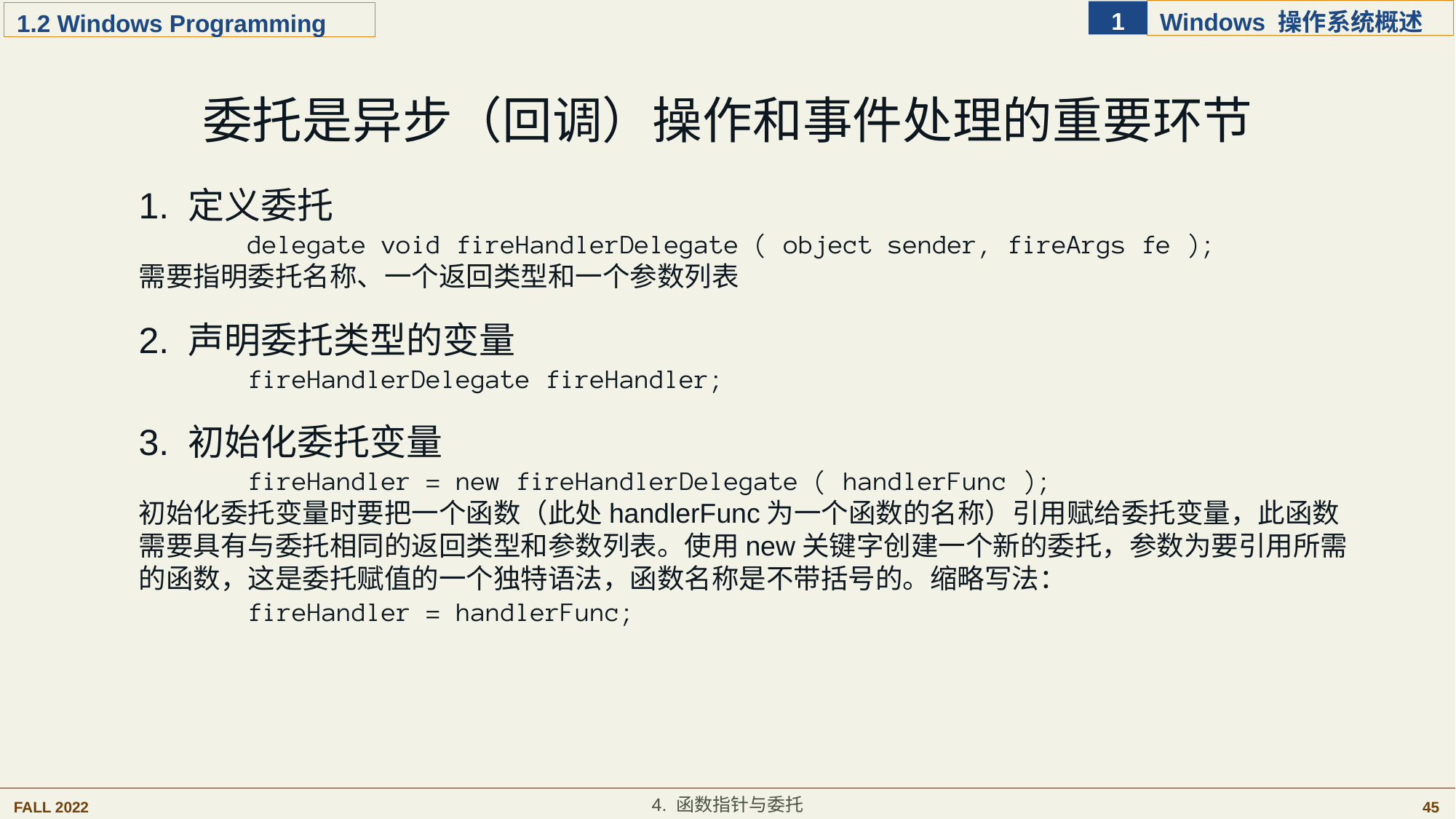

委托是异步（回调）操作和事件处理的重要环节
1. 定义委托
	delegate void fireHandlerDelegate ( object sender, fireArgs fe );
需要指明委托名称、一个返回类型和一个参数列表

2. 声明委托类型的变量
	fireHandlerDelegate fireHandler;

3. 初始化委托变量
	fireHandler = new fireHandlerDelegate ( handlerFunc );
初始化委托变量时要把一个函数（此处handlerFunc为一个函数的名称）引用赋给委托变量，此函数需要具有与委托相同的返回类型和参数列表。使用new关键字创建一个新的委托，参数为要引用所需的函数，这是委托赋值的一个独特语法，函数名称是不带括号的。缩略写法：
	fireHandler = handlerFunc;

4. 函数指针与委托